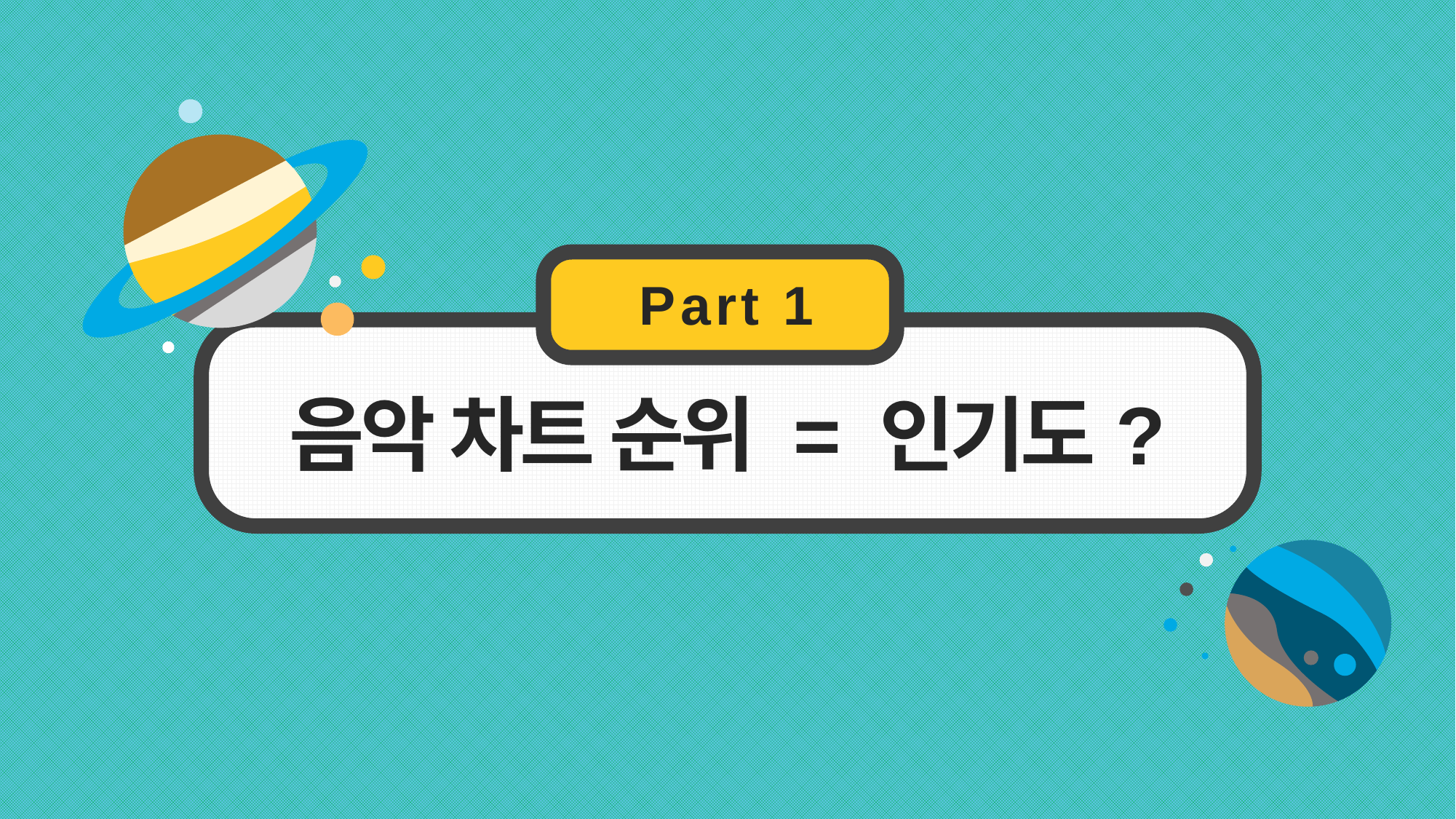

Part 1

음악 차트 순위 = 인기도?